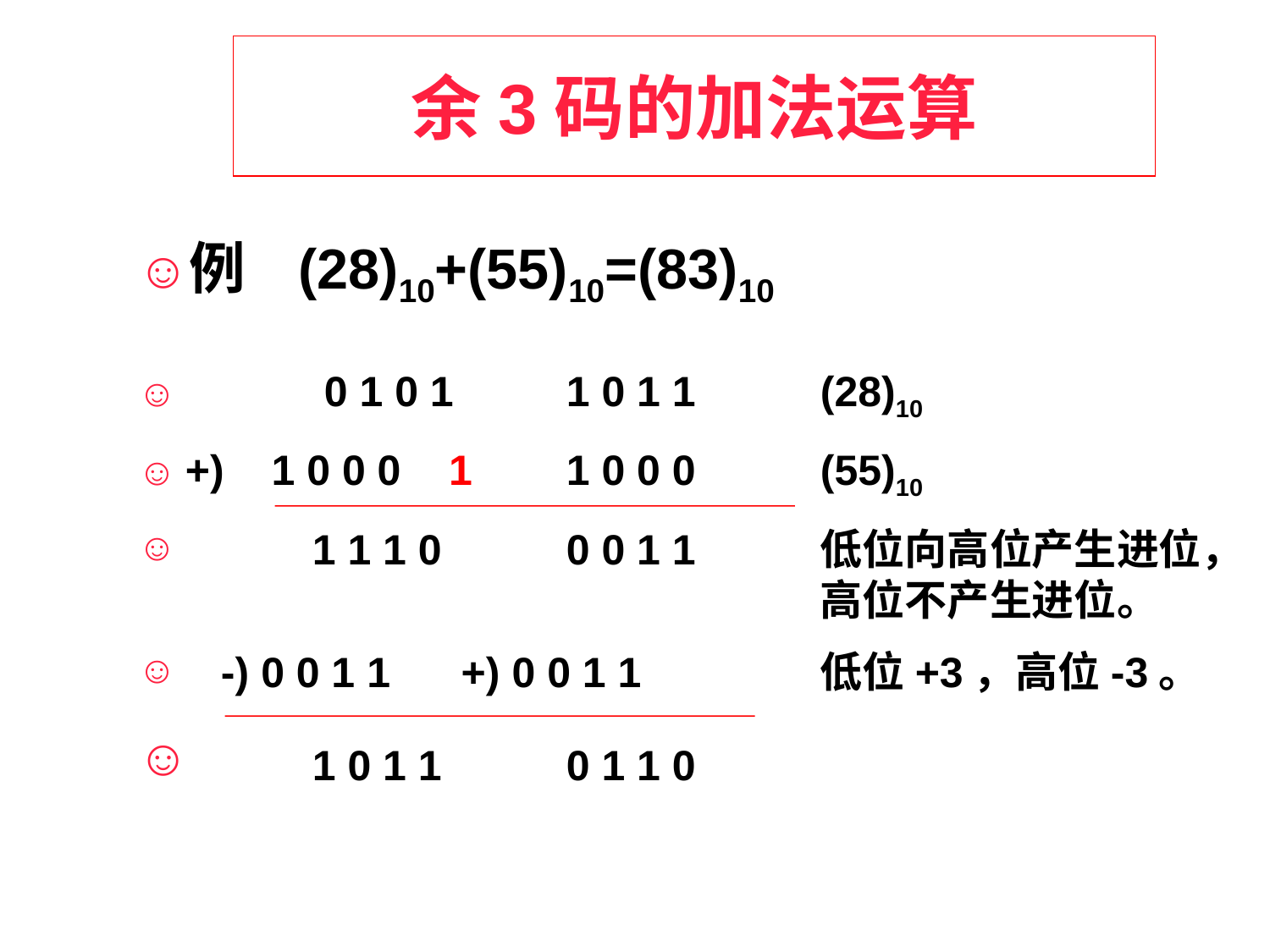

# 余3码的加法运算
例   (28)10+(55)10=(83)10
	 0 1 0 1 	1 0 1 1	(28)10
+)    1 0 0 0    1	1 0 0 0	(55)10
	1 1 1 0 	0 0 1 1	低位向高位产生进位，					高位不产生进位。
   -) 0 0 1 1      +) 0 0 1 1		低位+3，高位-3。
	1 0 1 1	0 1 1 0